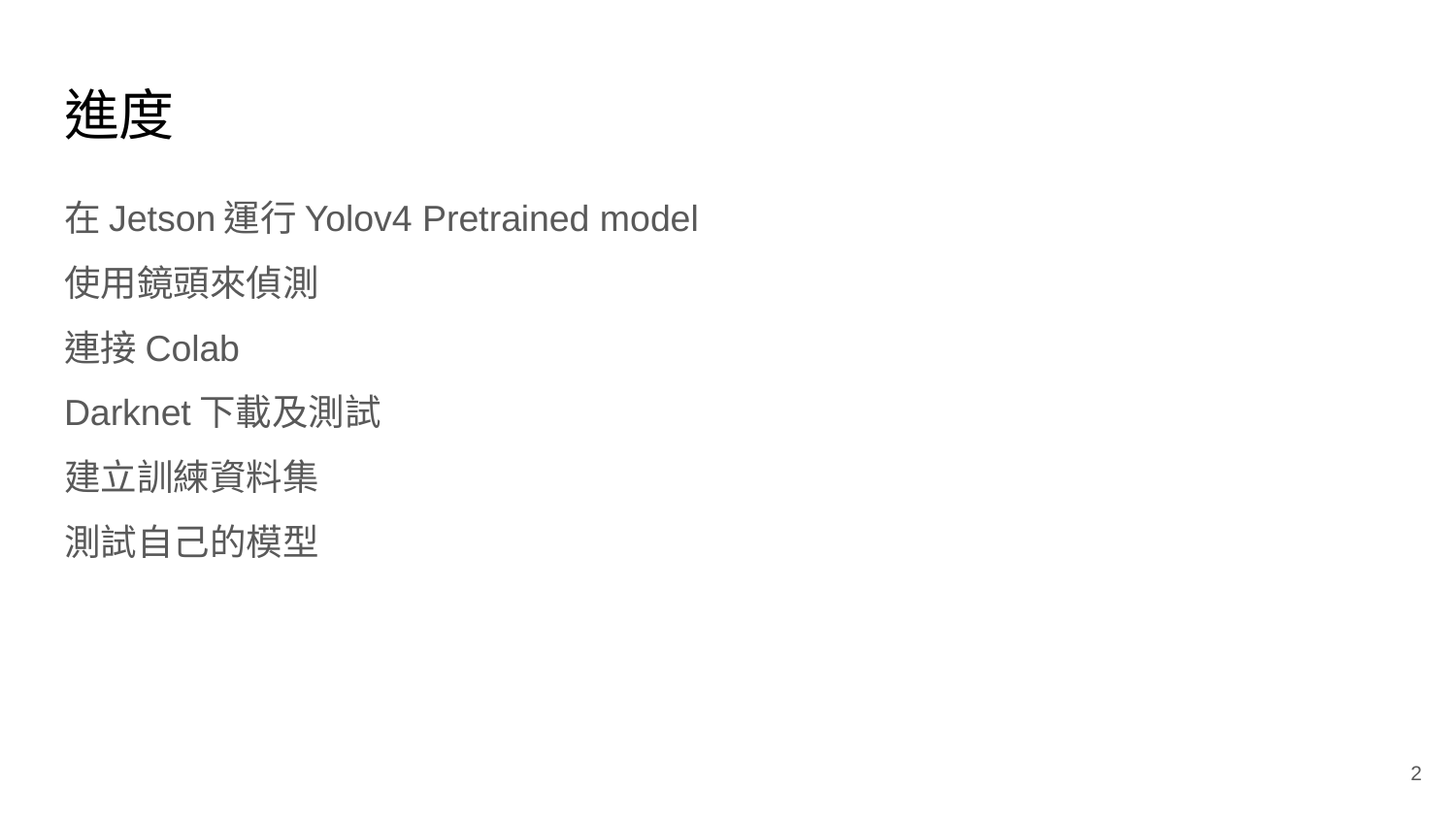

# 進度
在Jetson運行Yolov4 Pretrained model
使用鏡頭來偵測
連接Colab
Darknet下載及測試
建立訓練資料集
測試自己的模型
2